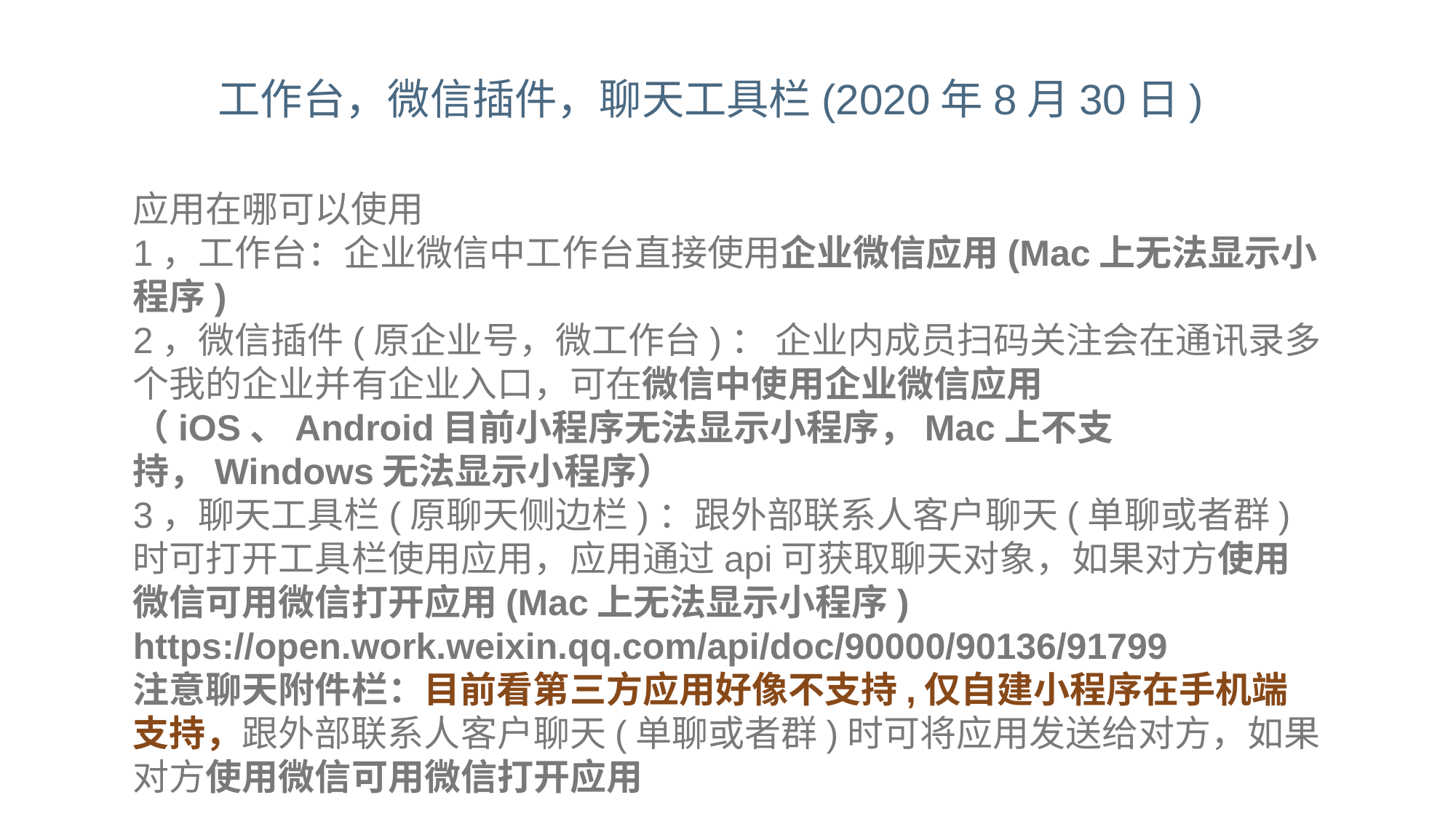

# 工作台，微信插件，聊天工具栏(2020年8月30日)
应用在哪可以使用
1，工作台：企业微信中工作台直接使用企业微信应用(Mac上无法显示小程序)
2，微信插件(原企业号，微工作台)： 企业内成员扫码关注会在通讯录多个我的企业并有企业入口，可在微信中使用企业微信应用（iOS、Android目前小程序无法显示小程序，Mac上不支持，Windows无法显示小程序）
3，聊天工具栏(原聊天侧边栏)：跟外部联系人客户聊天(单聊或者群)时可打开工具栏使用应用，应用通过api可获取聊天对象，如果对方使用微信可用微信打开应用(Mac上无法显示小程序)
https://open.work.weixin.qq.com/api/doc/90000/90136/91799
注意聊天附件栏：目前看第三方应用好像不支持,仅自建小程序在手机端支持，跟外部联系人客户聊天(单聊或者群)时可将应用发送给对方，如果对方使用微信可用微信打开应用